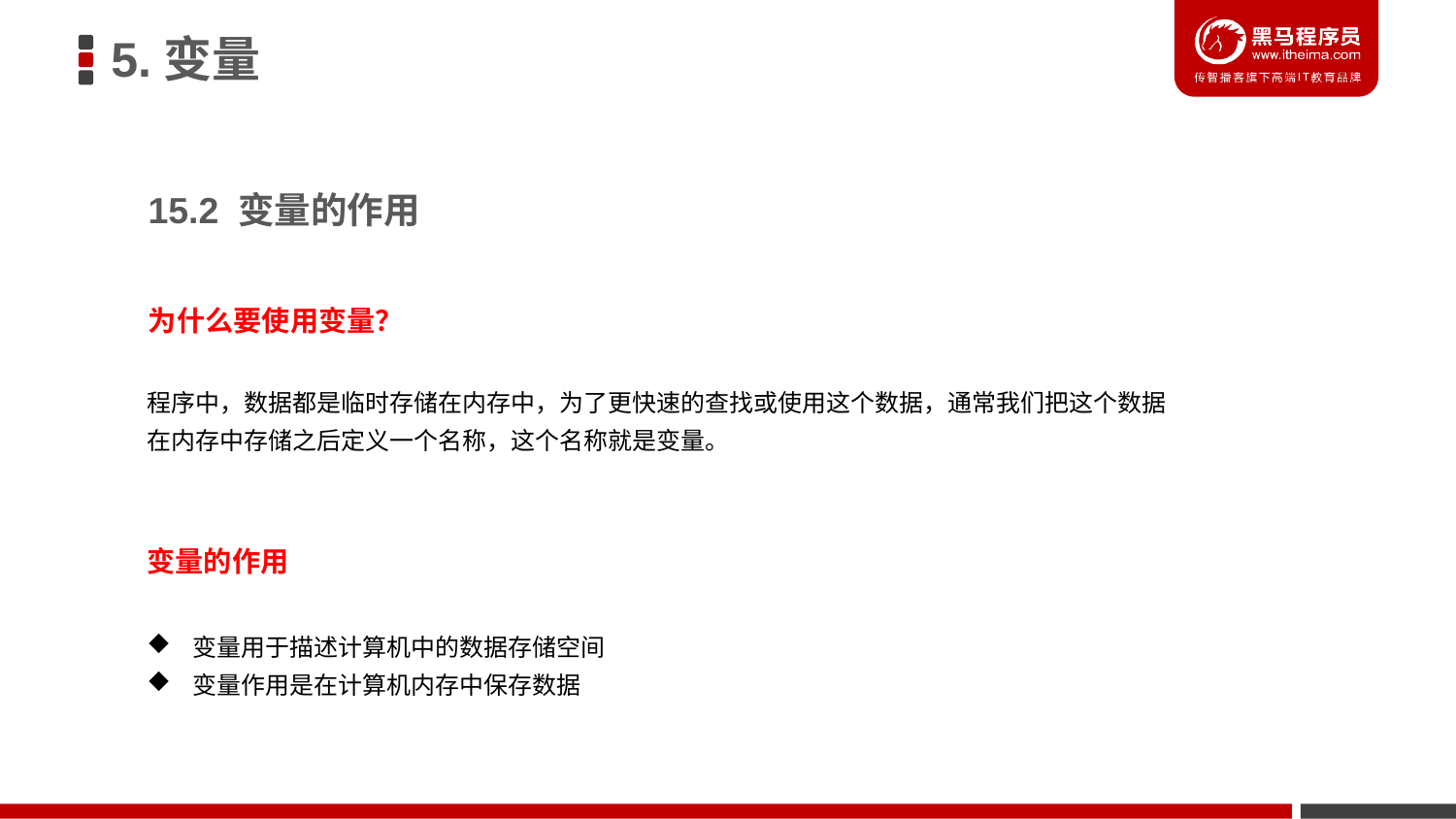

5.变量
15.2 变量的作用
为什么要使用变量？
程序中，数据都是临时存储在内存中，为了更快速的查找或使用这个数据，通常我们把这个数据在内存中存储之后定义一个名称，这个名称就是变量。
变量的作用
变量用于描述计算机中的数据存储空间
变量作用是在计算机内存中保存数据